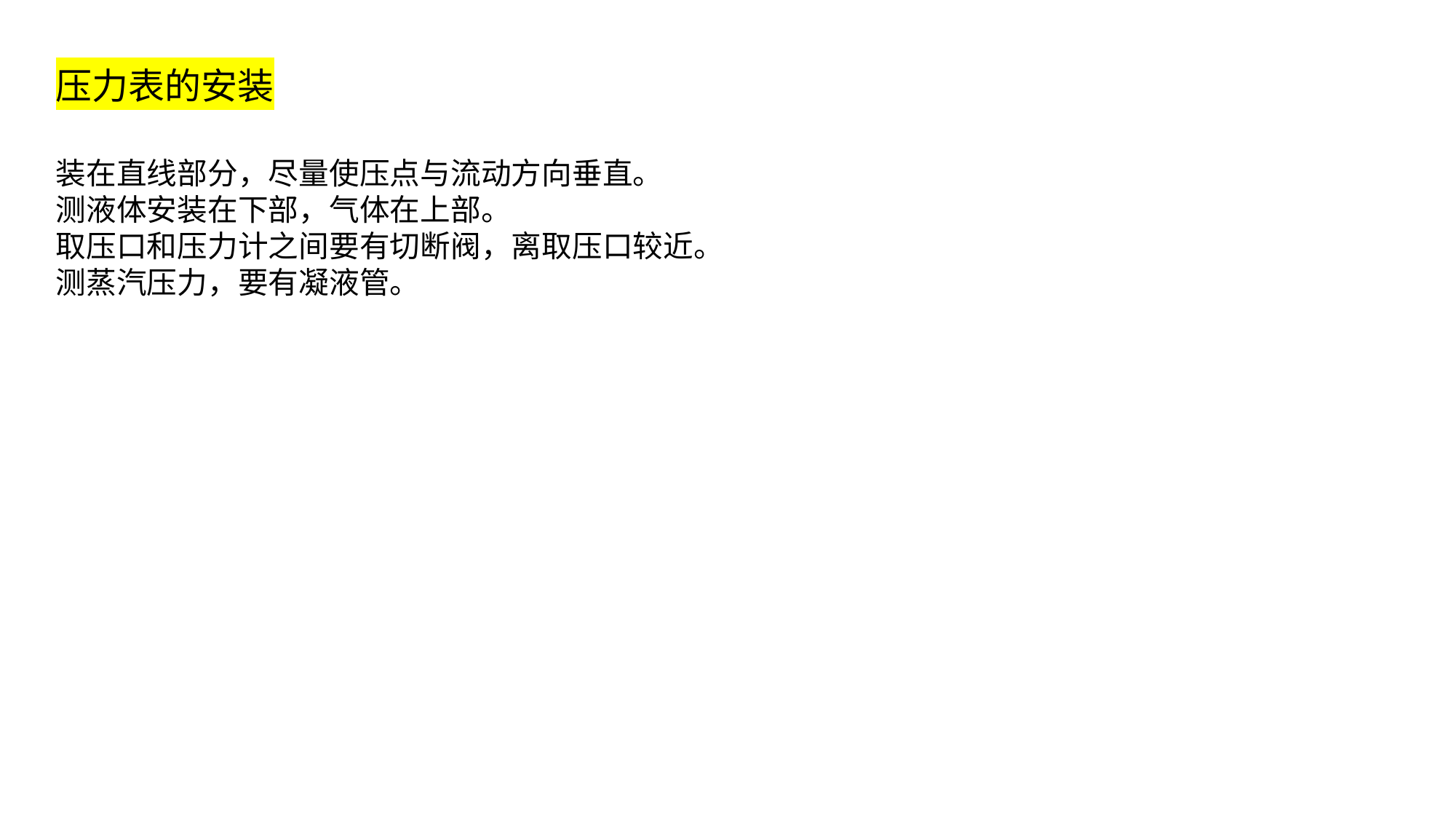

压力表的安装
装在直线部分，尽量使压点与流动方向垂直。
测液体安装在下部，气体在上部。
取压口和压力计之间要有切断阀，离取压口较近。
测蒸汽压力，要有凝液管。